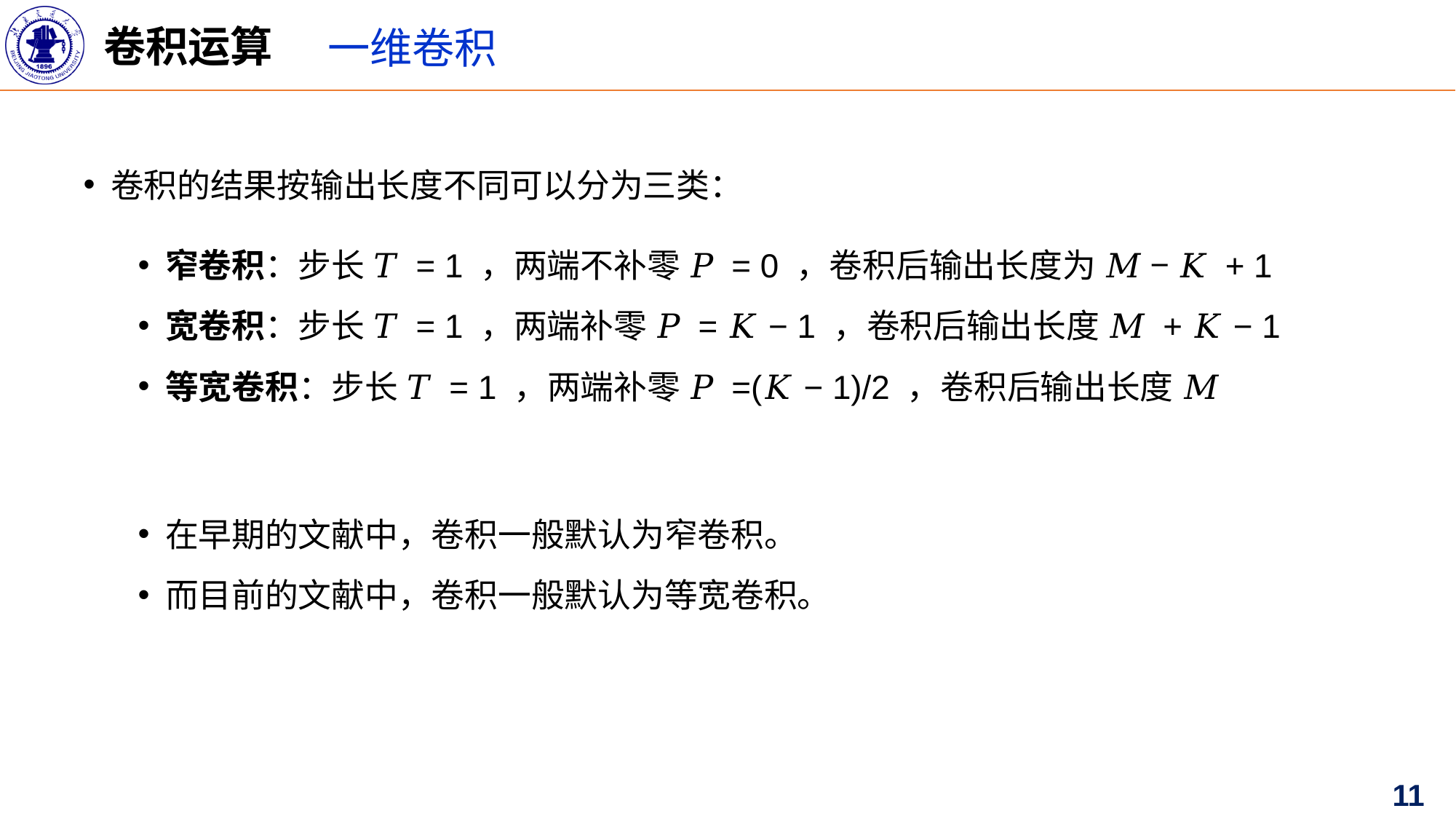

卷积运算
一维卷积
卷积的结果按输出长度不同可以分为三类：
窄卷积：步长 𝑇 = 1 ，两端不补零 𝑃 = 0 ，卷积后输出长度为 𝑀 − 𝐾 + 1
宽卷积：步长 𝑇 = 1 ，两端补零 𝑃 = 𝐾 − 1 ，卷积后输出长度 𝑀 + 𝐾 − 1
等宽卷积：步长 𝑇 = 1 ，两端补零 𝑃 =(𝐾 − 1)/2 ，卷积后输出长度 𝑀

在早期的文献中，卷积一般默认为窄卷积。
而目前的文献中，卷积一般默认为等宽卷积。